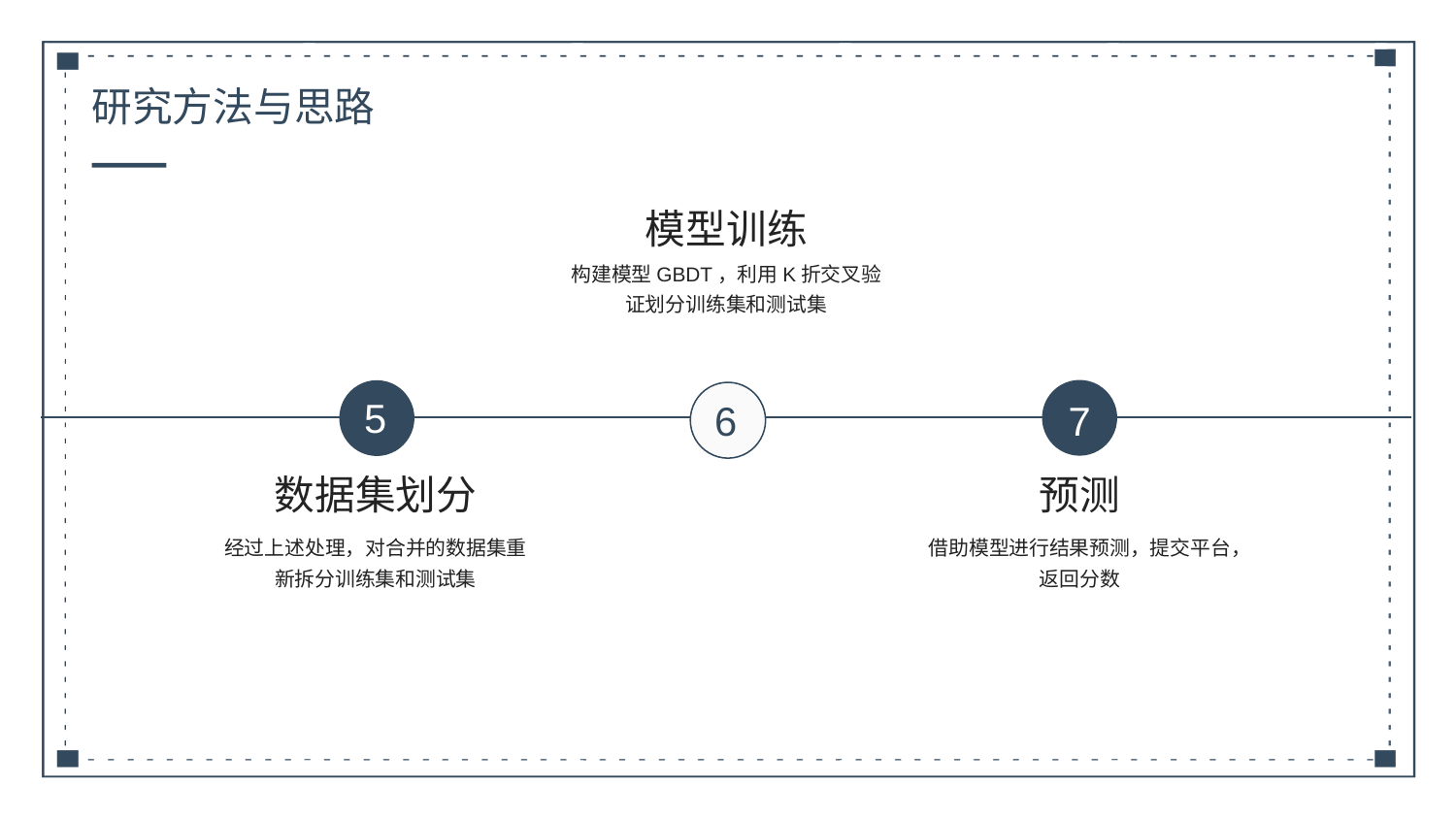

研究方法与思路
模型训练
构建模型GBDT，利用K折交叉验证划分训练集和测试集

5
6
7
数据集划分
预测
经过上述处理，对合并的数据集重新拆分训练集和测试集
借助模型进行结果预测，提交平台，返回分数